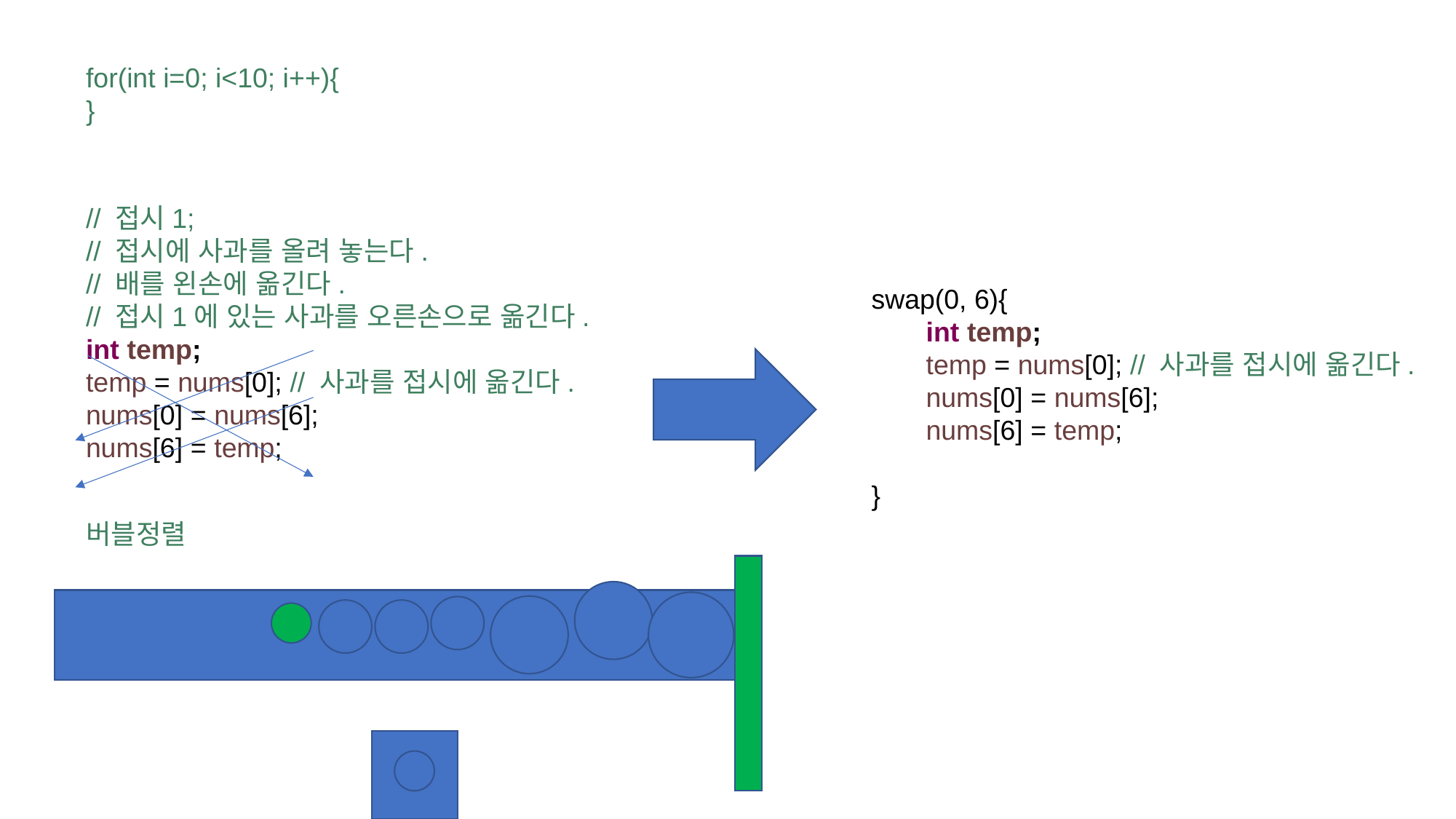

for(int i=0; i<10; i++){
}
// 접시1;
// 접시에 사과를 올려 놓는다.
// 배를 왼손에 옮긴다.
// 접시1에 있는 사과를 오른손으로 옮긴다.
int temp;
temp = nums[0]; // 사과를 접시에 옮긴다.
nums[0] = nums[6];
nums[6] = temp;
swap(0, 6){
int temp;
temp = nums[0]; // 사과를 접시에 옮긴다.
nums[0] = nums[6];
nums[6] = temp;

}

버블정렬